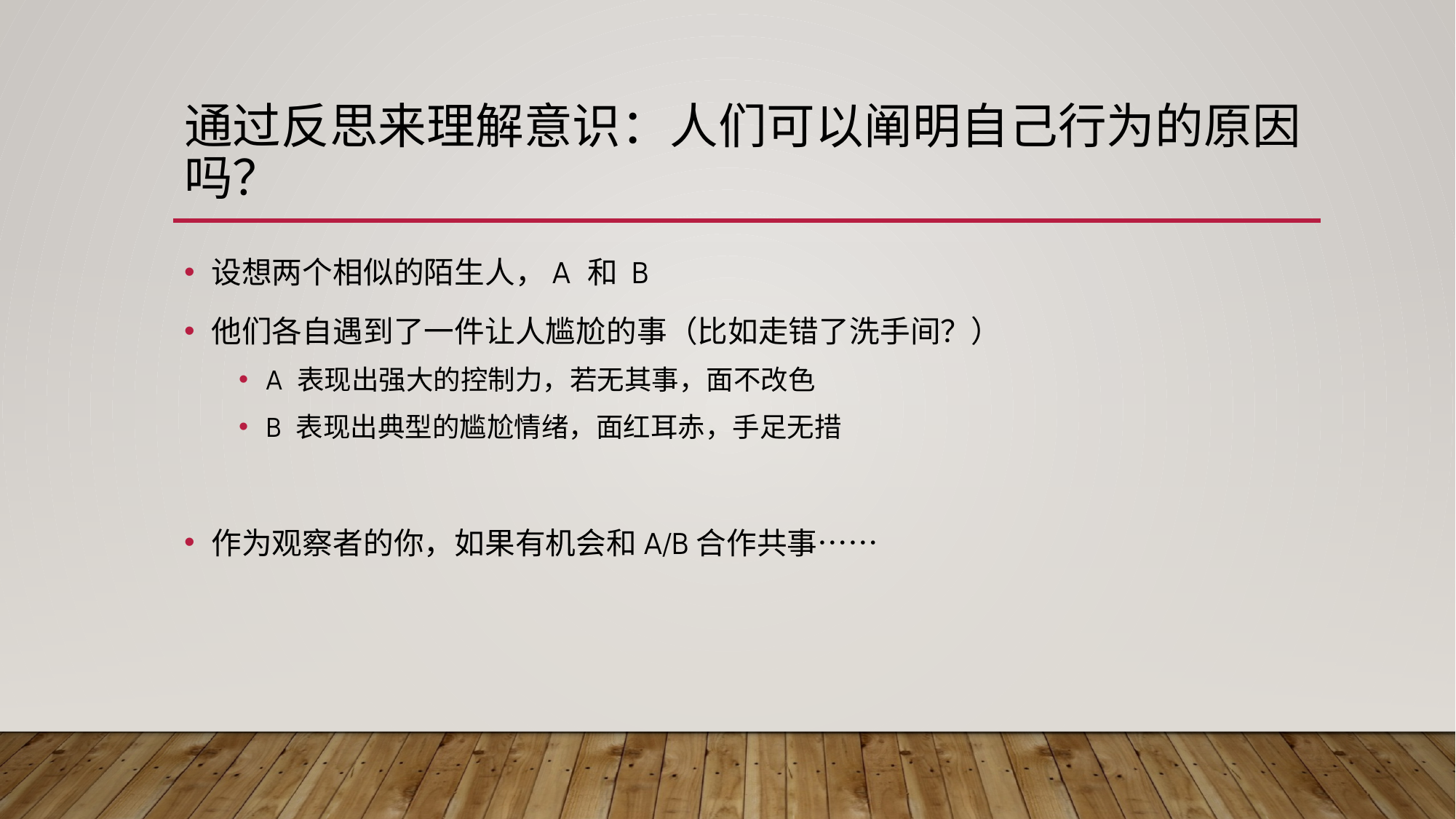

# 通过反思来理解意识：人们可以阐明自己行为的原因吗？
设想两个相似的陌生人，A 和 B
他们各自遇到了一件让人尴尬的事（比如走错了洗手间？）
A 表现出强大的控制力，若无其事，面不改色
B 表现出典型的尴尬情绪，面红耳赤，手足无措

作为观察者的你，如果有机会和A/B合作共事……